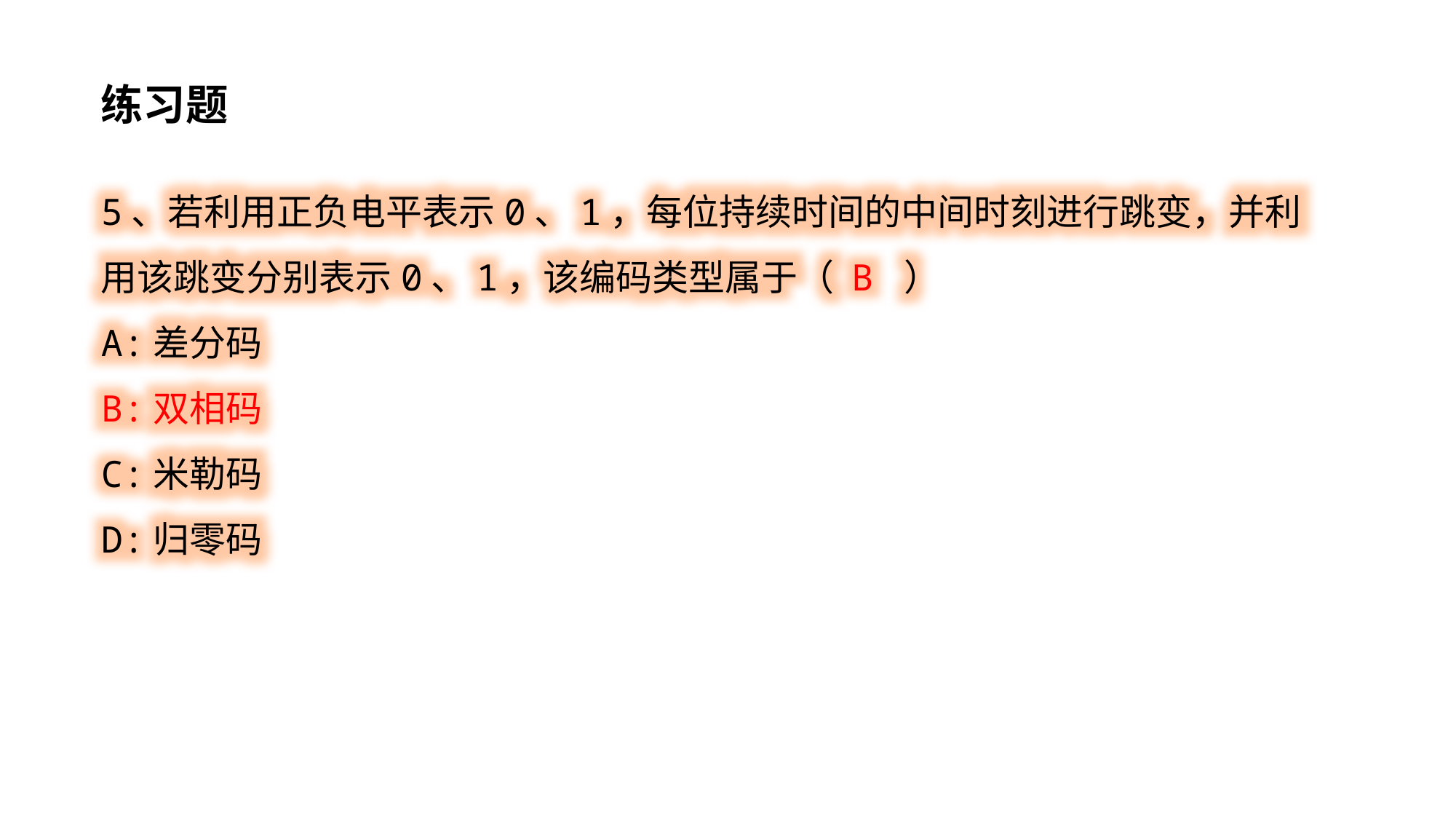

练习题
5、若利用正负电平表示0、1，每位持续时间的中间时刻进行跳变，并利用该跳变分别表示0、1，该编码类型属于（ B ）
A:差分码
B:双相码
C:米勒码
D:归零码